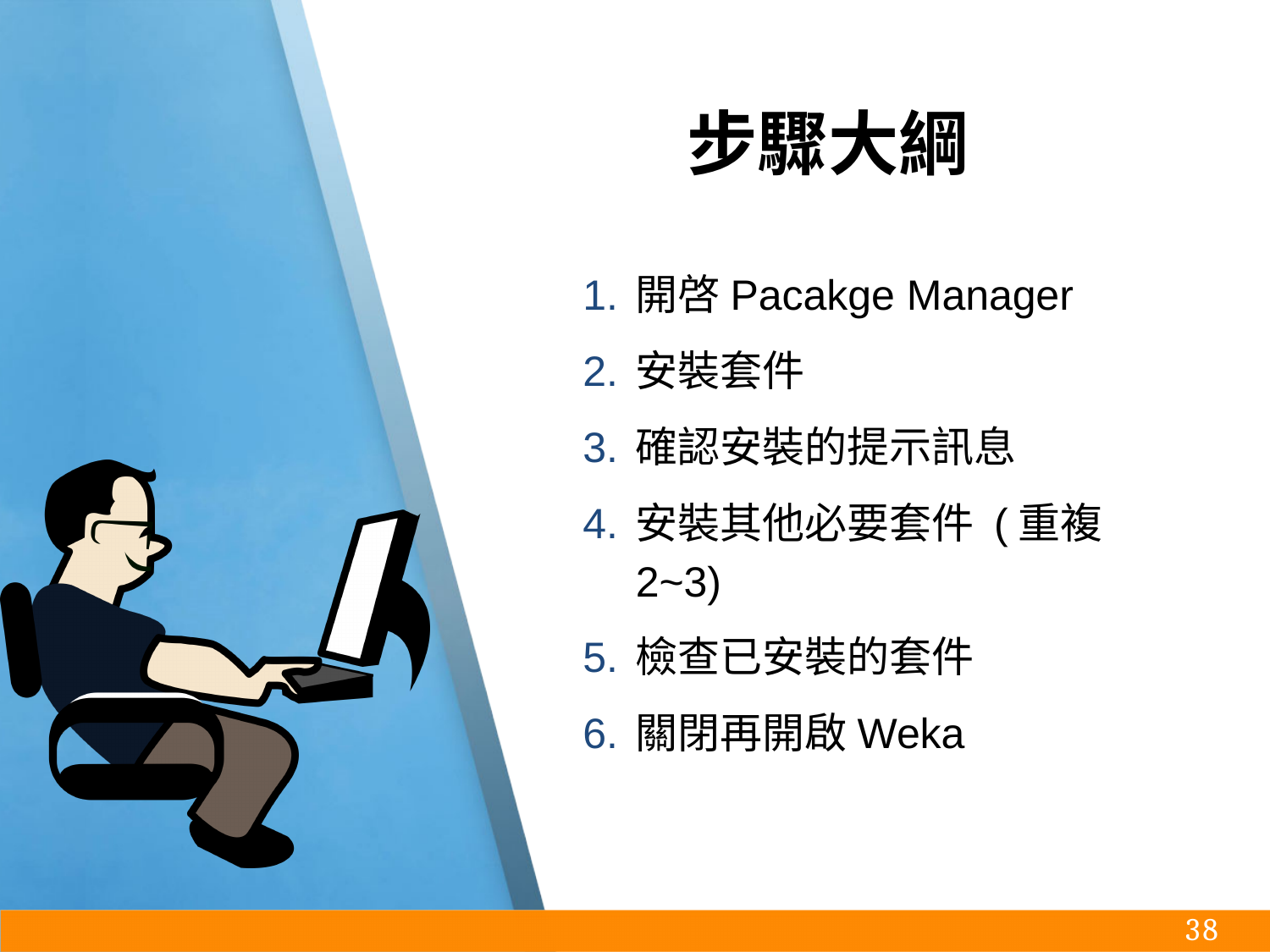

# 步驟大綱
開啓Pacakge Manager
安裝套件
確認安裝的提示訊息
安裝其他必要套件 (重複2~3)
檢查已安裝的套件
關閉再開啟Weka
38